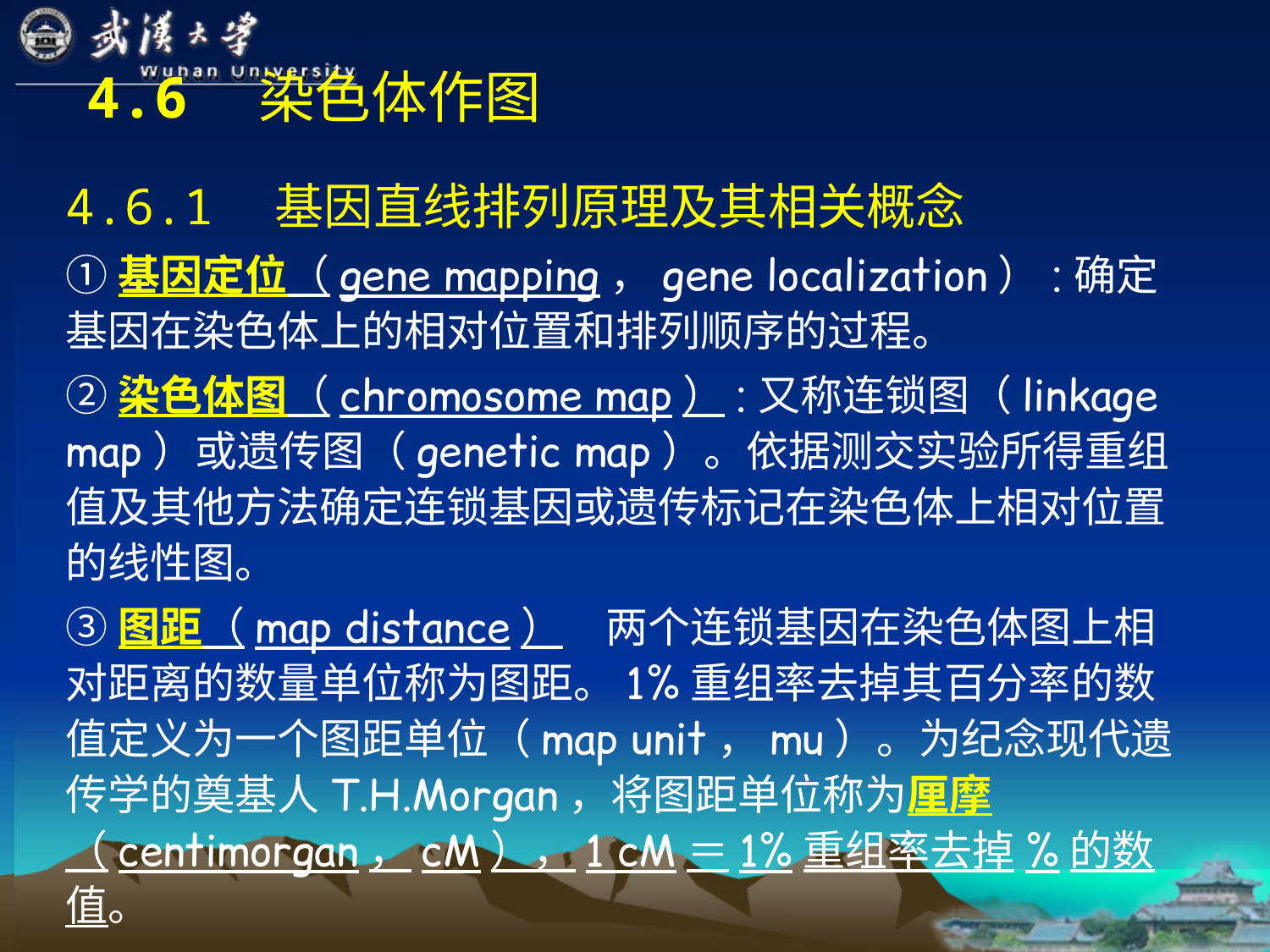

# 4.6　染色体作图
4.6.1　基因直线排列原理及其相关概念
①基因定位（gene mapping，gene localization）:确定基因在染色体上的相对位置和排列顺序的过程。
②染色体图（chromosome map）:又称连锁图（linkage map）或遗传图（genetic map）。依据测交实验所得重组值及其他方法确定连锁基因或遗传标记在染色体上相对位置的线性图。
③图距（map distance）　两个连锁基因在染色体图上相对距离的数量单位称为图距。1%重组率去掉其百分率的数值定义为一个图距单位（map unit，mu）。为纪念现代遗传学的奠基人T.H.Morgan，将图距单位称为厘摩（centimorgan，cM），1 cM＝1%重组率去掉%的数值。